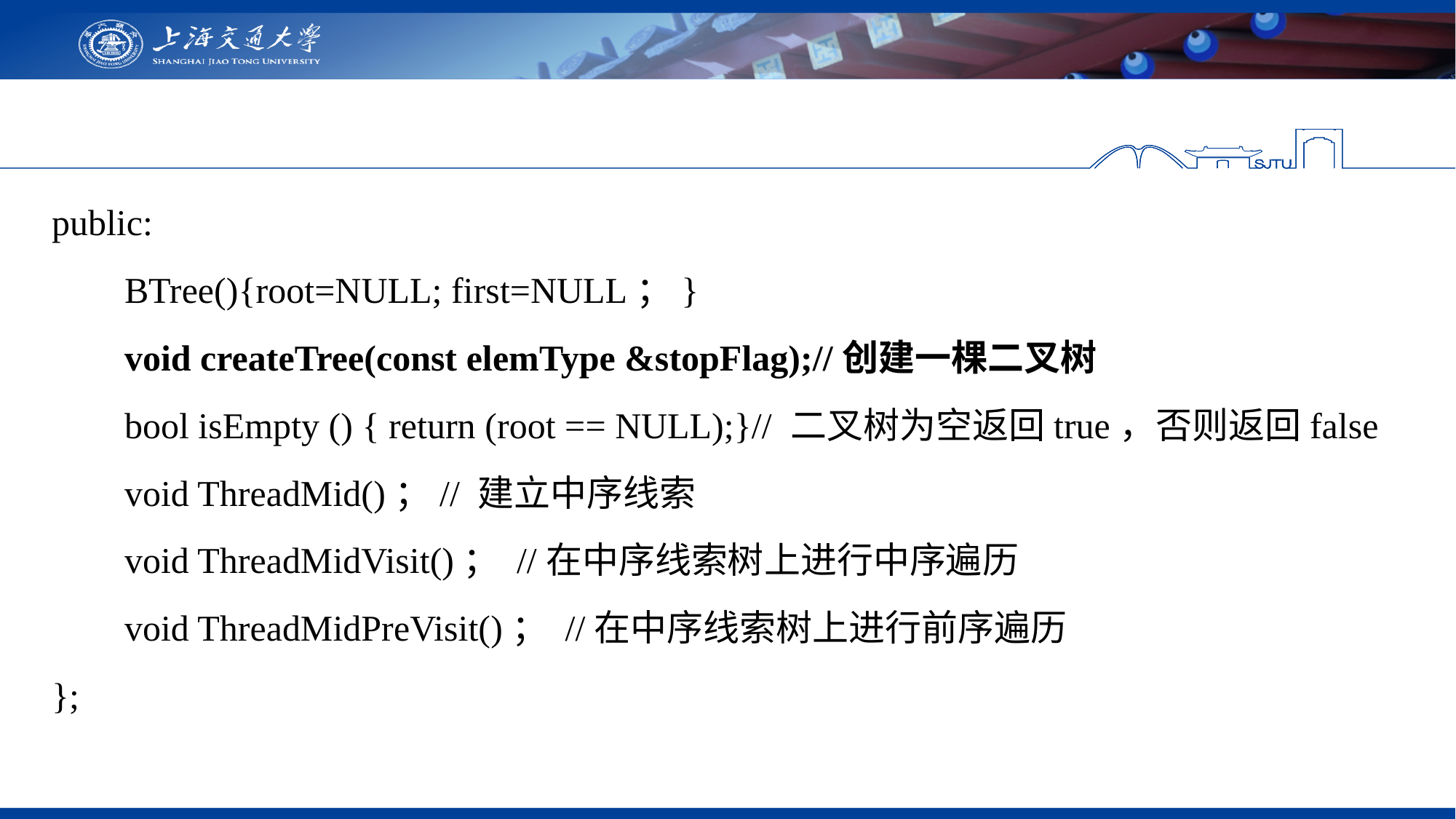

public:
        BTree(){root=NULL; first=NULL；}
        void createTree(const elemType &stopFlag);//创建一棵二叉树
        bool isEmpty () { return (root == NULL);}// 二叉树为空返回true，否则返回false
        void ThreadMid()；// 建立中序线索
        void ThreadMidVisit()； //在中序线索树上进行中序遍历
        void ThreadMidPreVisit()； //在中序线索树上进行前序遍历
};